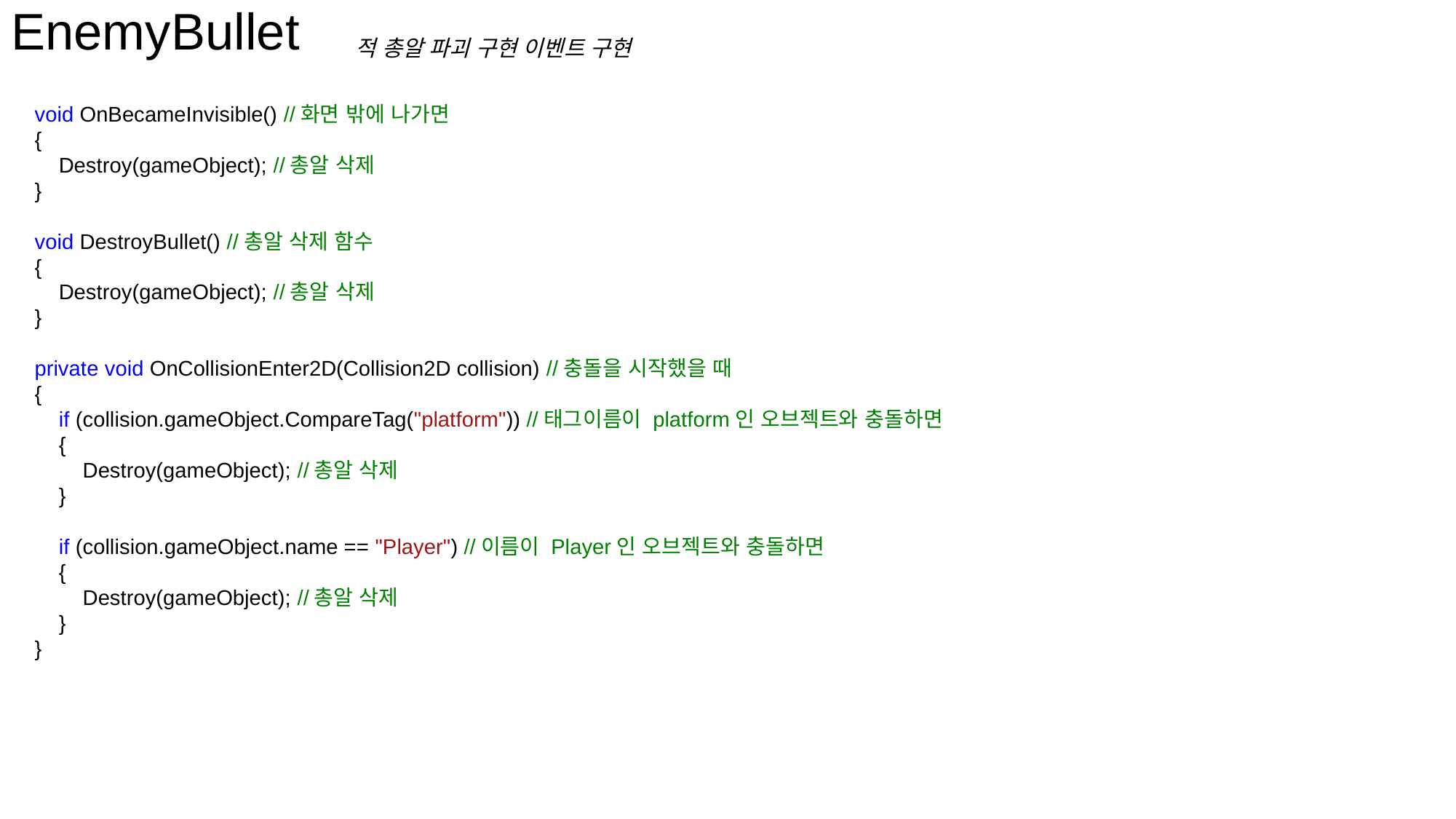

# EnemyBullet
적 총알 파괴 구현 이벤트 구현
    void OnBecameInvisible() //화면 밖에 나가면
    {
        Destroy(gameObject); //총알 삭제
    }

    void DestroyBullet() //총알 삭제 함수
    {
        Destroy(gameObject); //총알 삭제
    }

    private void OnCollisionEnter2D(Collision2D collision) //충돌을 시작했을 때
    {
        if (collision.gameObject.CompareTag("platform")) //태그이름이 platform인 오브젝트와 충돌하면
        {
            Destroy(gameObject); //총알 삭제
        }

        if (collision.gameObject.name == "Player") //이름이 Player인 오브젝트와 충돌하면
        {
            Destroy(gameObject); //총알 삭제
        }
    }